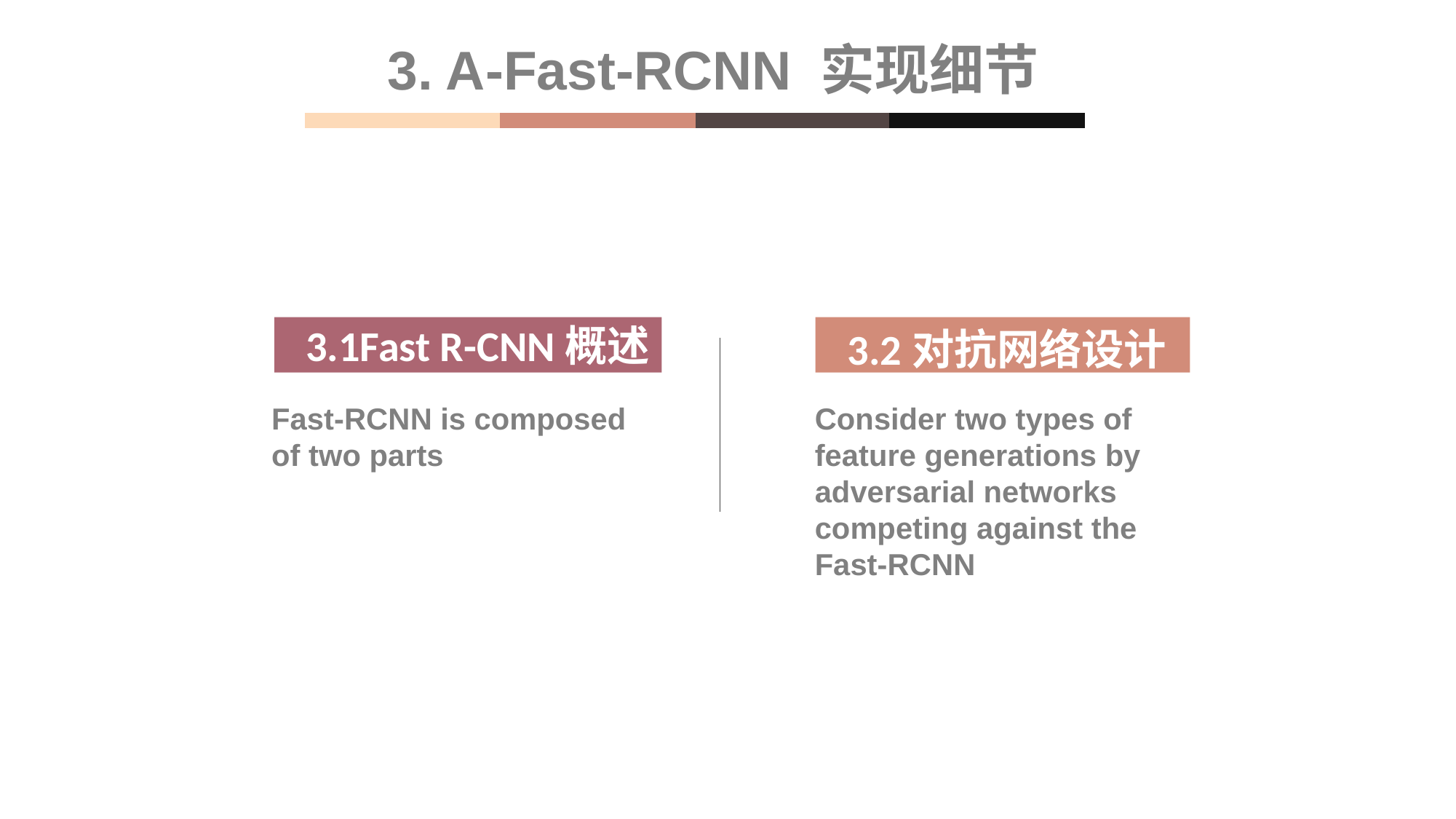

3. A-Fast-RCNN 实现细节

3.1Fast R-CNN概述

3.2对抗网络设计
Fast-RCNN is composed of two parts
Consider two types of feature generations by adversarial networks competing against the Fast-RCNN